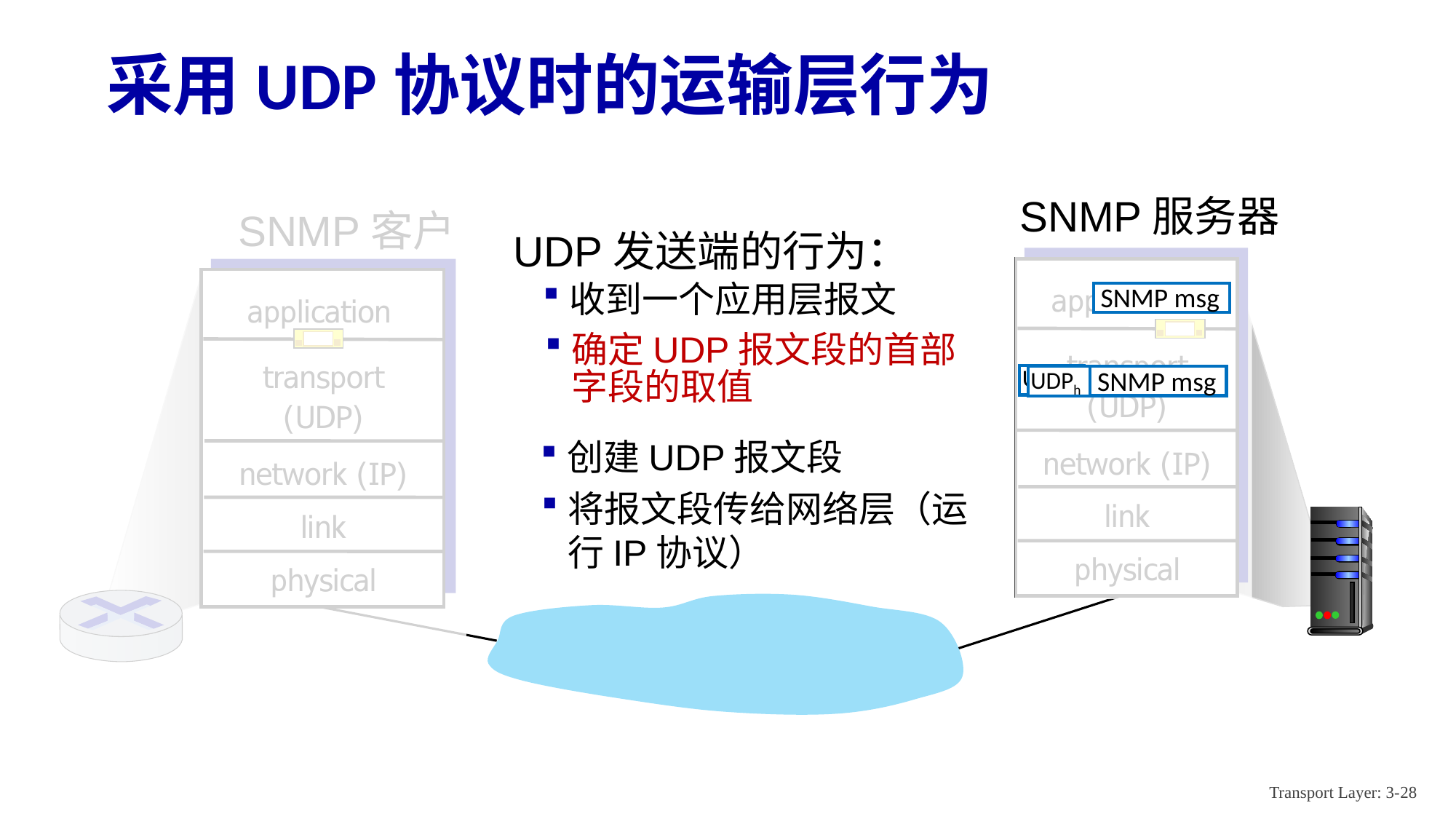

# 采用UDP协议时的运输层行为
SNMP服务器

SNMP客户
UDP发送端的行为：

application

transport
(UDP)

network (IP)

link

physical

application

transport
(UDP)

network (IP)

link

physical

SNMP msg

收到一个应用层报文

确定UDP报文段的首部字段的取值

UDPh

SNMP msg

UDPh

创建UDP报文段
将报文段传给网络层（运行IP协议）

Transport Layer: 3-28